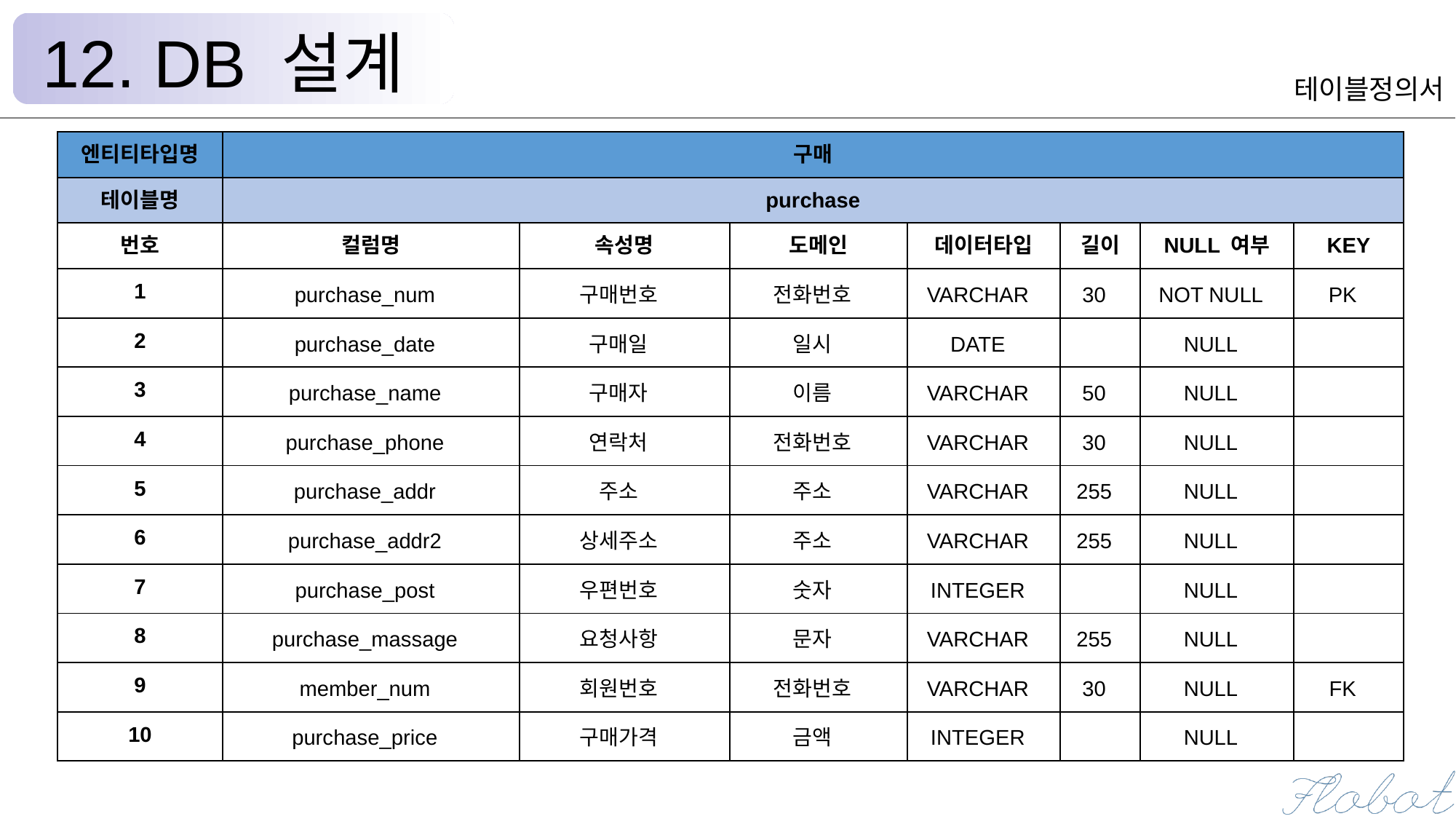

12. DB 설계

테이블정의서
| 엔티티타입명 | 구매 |  |  |  |  |  |  |
| --- | --- | --- | --- | --- | --- | --- | --- |
| 테이블명 | purchase |  |  |  |  |  |  |
| 번호 | 컬럼명 | 속성명 | 도메인 | 데이터타입 | 길이 | NULL 여부 | KEY |
| 1 | purchase\_num | 구매번호 | 전화번호 | VARCHAR | 30 | NOT NULL | PK |
| 2 | purchase\_date | 구매일 | 일시 | DATE |  | NULL |  |
| 3 | purchase\_name | 구매자 | 이름 | VARCHAR | 50 | NULL |  |
| 4 | purchase\_phone | 연락처 | 전화번호 | VARCHAR | 30 | NULL |  |
| 5 | purchase\_addr | 주소 | 주소 | VARCHAR | 255 | NULL |  |
| 6 | purchase\_addr2 | 상세주소 | 주소 | VARCHAR | 255 | NULL |  |
| 7 | purchase\_post | 우편번호 | 숫자 | INTEGER |  | NULL |  |
| 8 | purchase\_massage | 요청사항 | 문자 | VARCHAR | 255 | NULL |  |
| 9 | member\_num | 회원번호 | 전화번호 | VARCHAR | 30 | NULL | FK |
| 10 | purchase\_price | 구매가격 | 금액 | INTEGER |  | NULL |  |